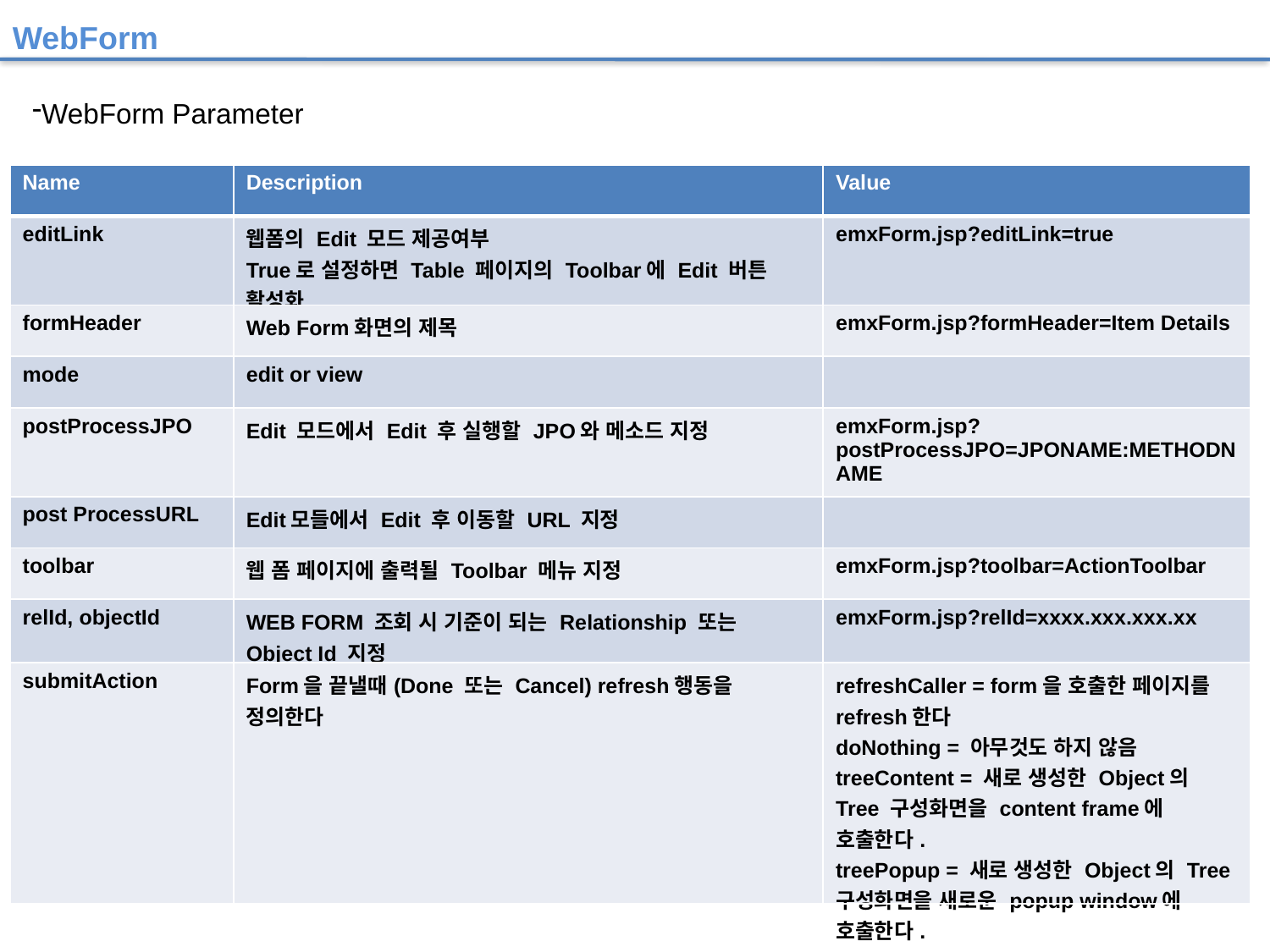

WebForm
WebForm Parameter
| Name | Description | Value |
| --- | --- | --- |
| editLink | 웹폼의 Edit 모드 제공여부 True로 설정하면 Table 페이지의 Toolbar에 Edit 버튼 활성화. | emxForm.jsp?editLink=true |
| formHeader | Web Form화면의 제목 | emxForm.jsp?formHeader=Item Details |
| mode | edit or view |  |
| postProcessJPO | Edit 모드에서 Edit 후 실행할 JPO와 메소드 지정 | emxForm.jsp?postProcessJPO=JPONAME:METHODNAME |
| post ProcessURL | Edit모들에서 Edit 후 이동할 URL 지정 |  |
| toolbar | 웹 폼 페이지에 출력될 Toolbar 메뉴 지정 | emxForm.jsp?toolbar=ActionToolbar |
| relId, objectId | WEB FORM 조회 시 기준이 되는 Relationship 또는 Object Id 지정 | emxForm.jsp?relId=xxxx.xxx.xxx.xx |
| submitAction | Form을 끝낼때(Done 또는 Cancel) refresh행동을 정의한다 | refreshCaller = form을 호출한 페이지를 refresh한다 doNothing = 아무것도 하지 않음 treeContent = 새로 생성한 Object의 Tree 구성화면을 content frame에 호출한다. treePopup = 새로 생성한 Object의 Tree 구성화면을 새로운 popup window에 호출한다. |